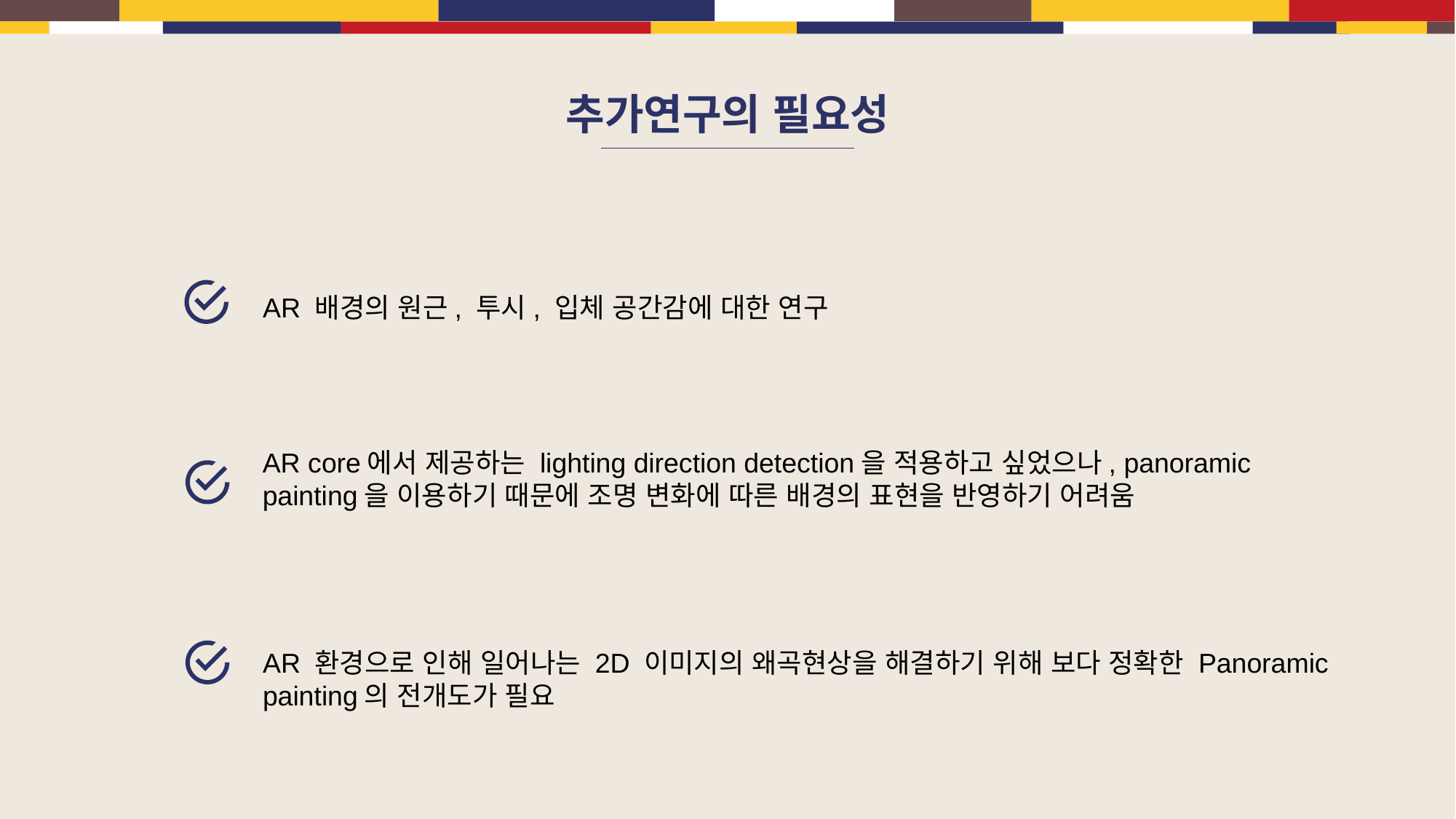

추가연구의 필요성

AR 배경의 원근, 투시, 입체 공간감에 대한 연구
AR core에서 제공하는 lighting direction detection을 적용하고 싶었으나, panoramic painting을 이용하기 때문에 조명 변화에 따른 배경의 표현을 반영하기 어려움

AR 환경으로 인해 일어나는 2D 이미지의 왜곡현상을 해결하기 위해 보다 정확한 Panoramic painting의 전개도가 필요